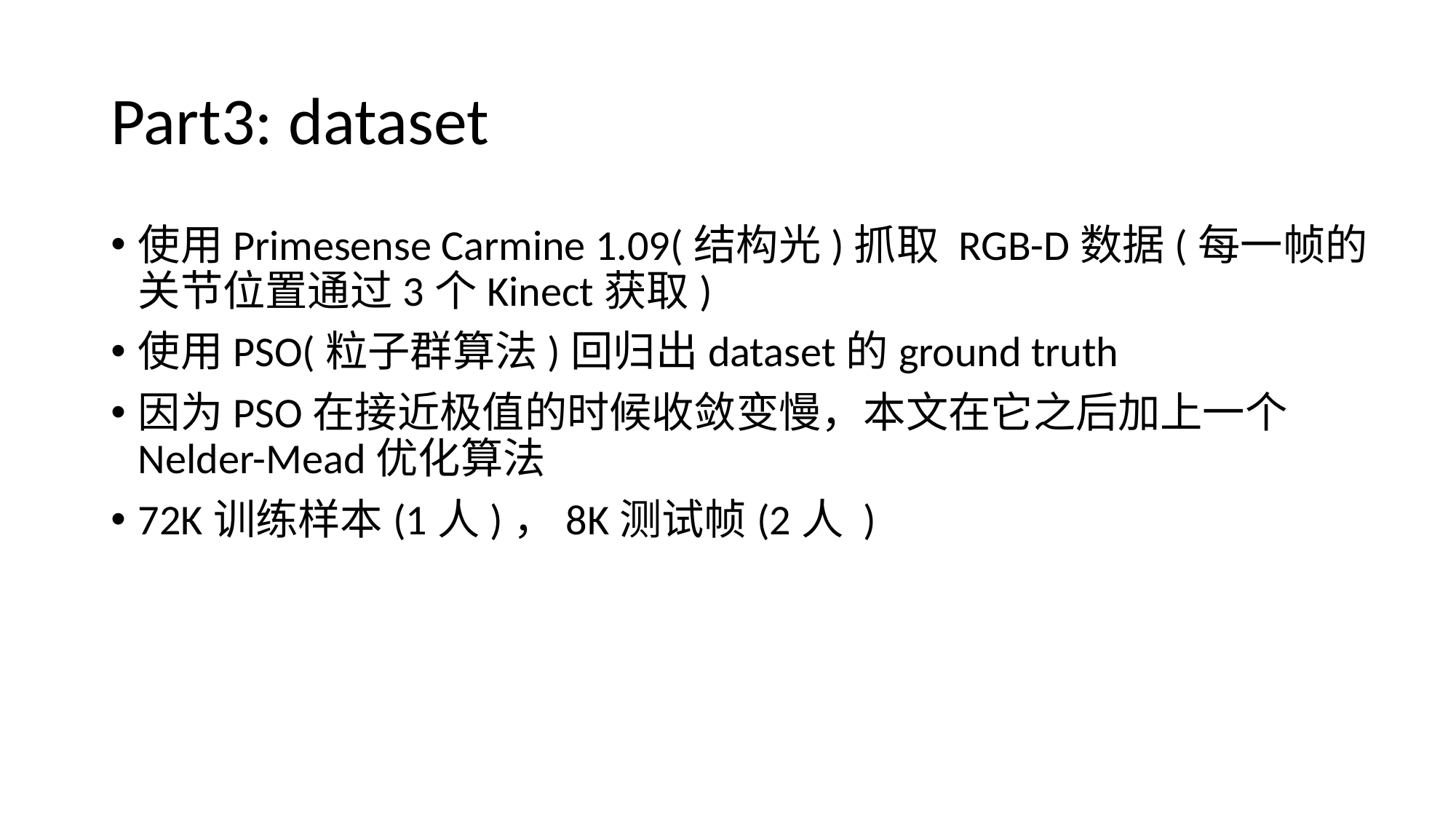

# Part3: dataset
使用Primesense Carmine 1.09(结构光)抓取 RGB-D数据(每一帧的关节位置通过3个Kinect获取)
使用PSO(粒子群算法)回归出dataset的ground truth
因为PSO在接近极值的时候收敛变慢，本文在它之后加上一个Nelder-Mead优化算法
72K训练样本(1人)，8K测试帧(2人 )